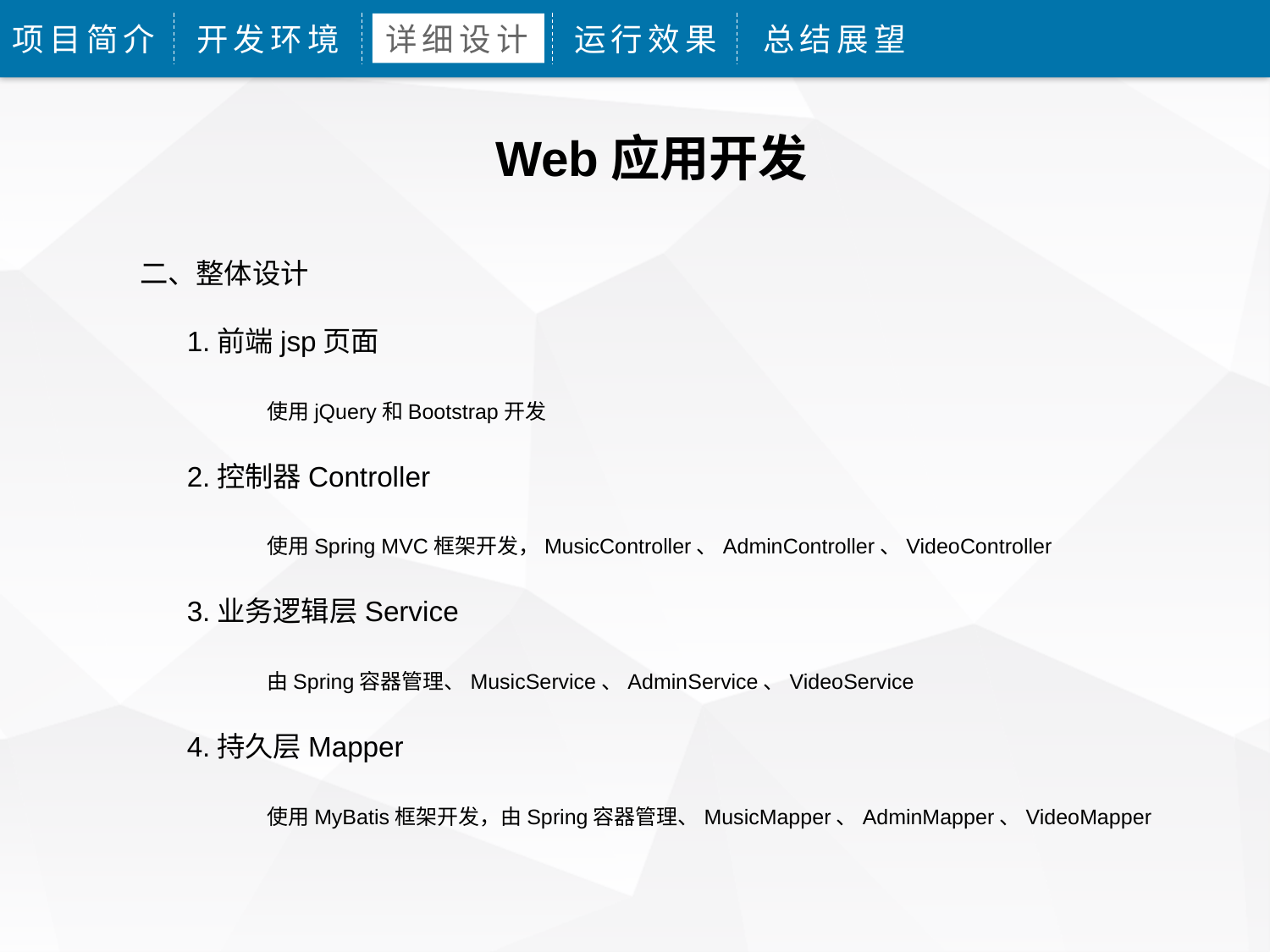

项目简介
开发环境
详细设计
运行效果
总结展望

Web应用开发
二、整体设计
      1.前端jsp页面
	使用jQuery和Bootstrap开发
      2.控制器Controller
	使用Spring MVC框架开发，MusicController、AdminController、VideoController
      3.业务逻辑层Service
	由Spring容器管理、MusicService、AdminService、VideoService
      4.持久层Mapper
	使用MyBatis框架开发，由Spring容器管理、MusicMapper、AdminMapper、VideoMapper